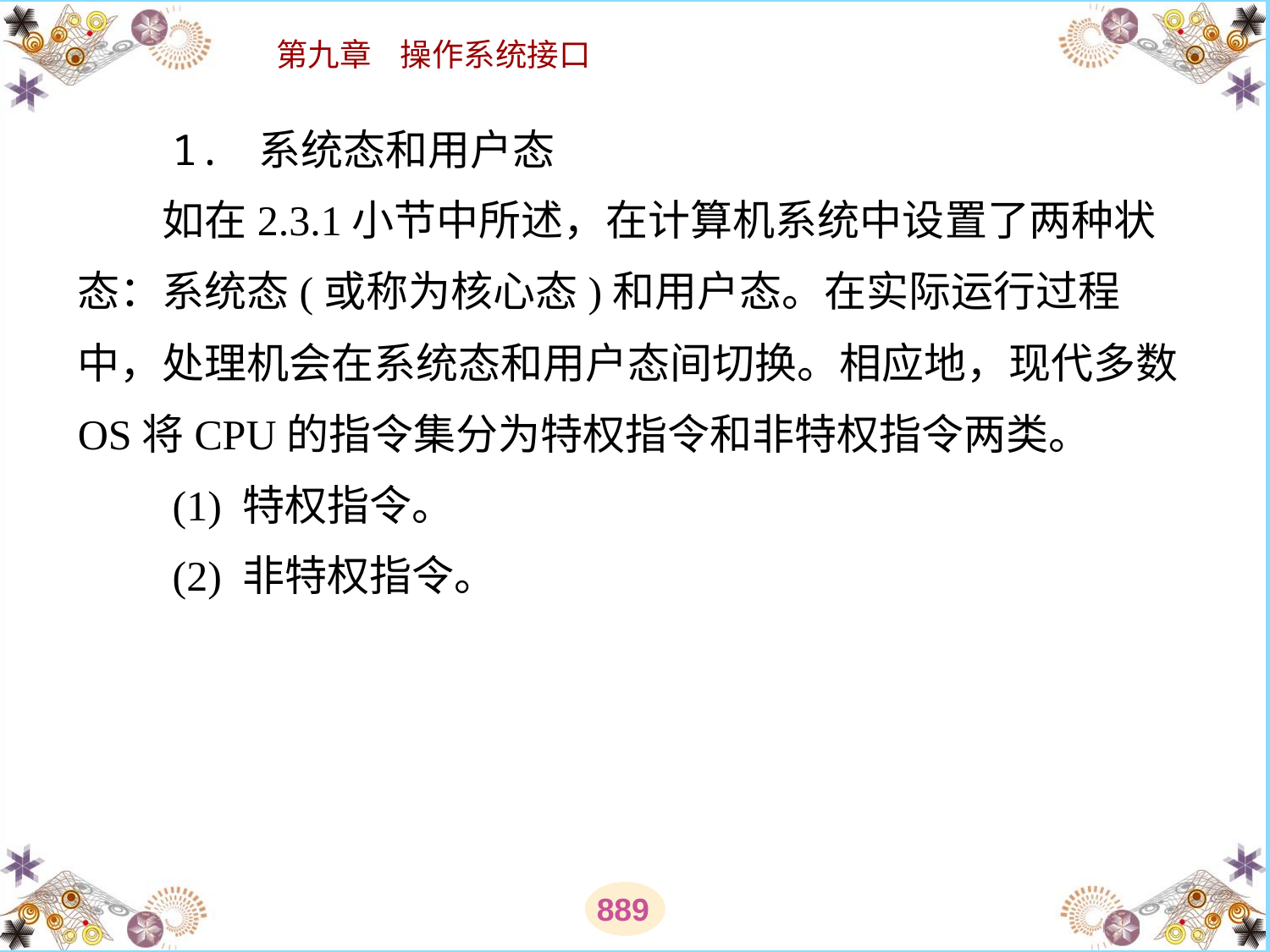

# 1. 系统态和用户态 　　如在2.3.1小节中所述，在计算机系统中设置了两种状态：系统态(或称为核心态)和用户态。在实际运行过程中，处理机会在系统态和用户态间切换。相应地，现代多数OS将CPU的指令集分为特权指令和非特权指令两类。 　　(1) 特权指令。 　　(2) 非特权指令。